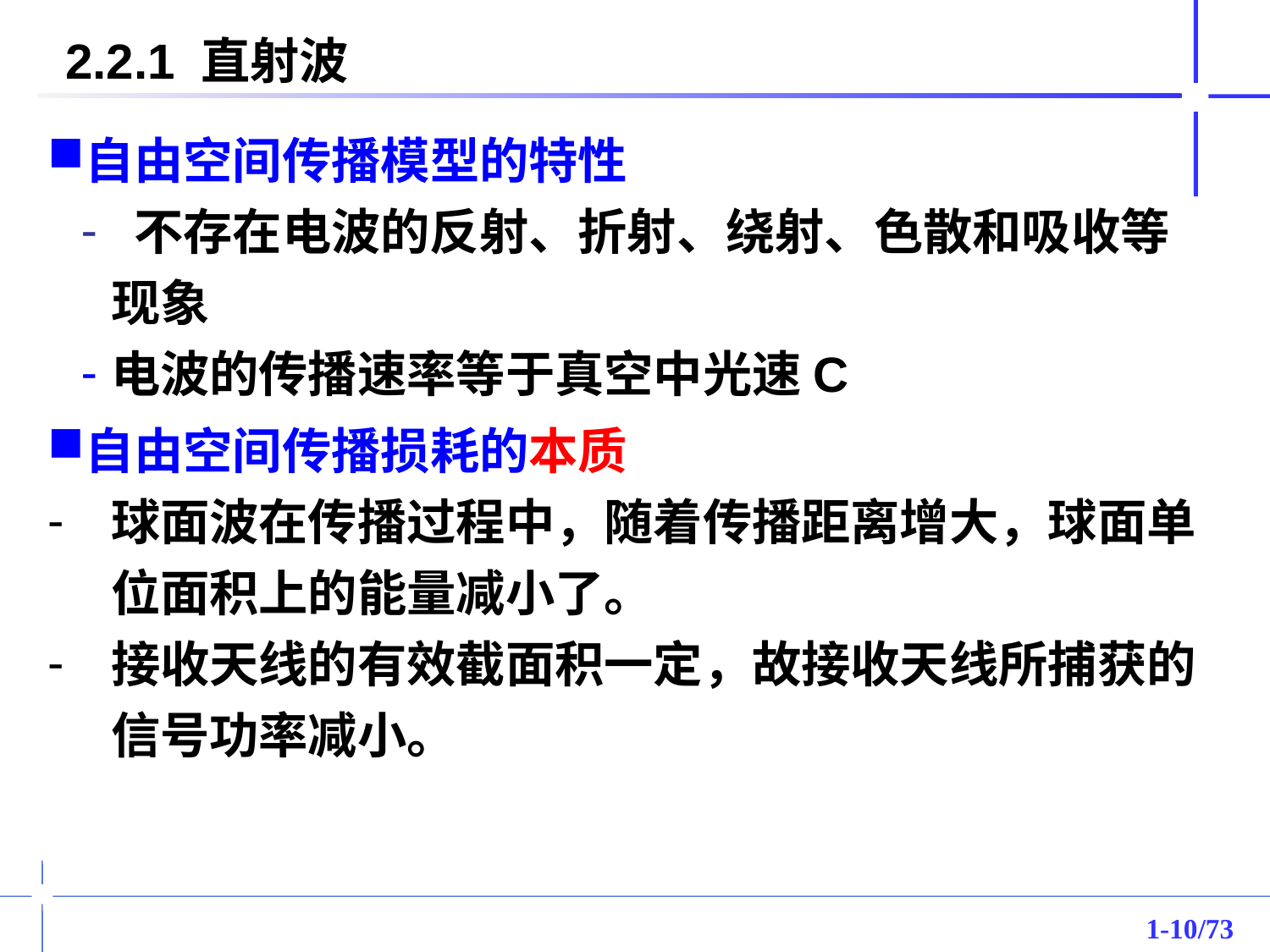

2.2.1 直射波

自由空间传播模型的特性
 不存在电波的反射、折射、绕射、色散和吸收等现象
电波的传播速率等于真空中光速C
自由空间传播损耗的本质
球面波在传播过程中，随着传播距离增大，球面单位面积上的能量减小了。
接收天线的有效截面积一定，故接收天线所捕获的信号功率减小。

1-10/73